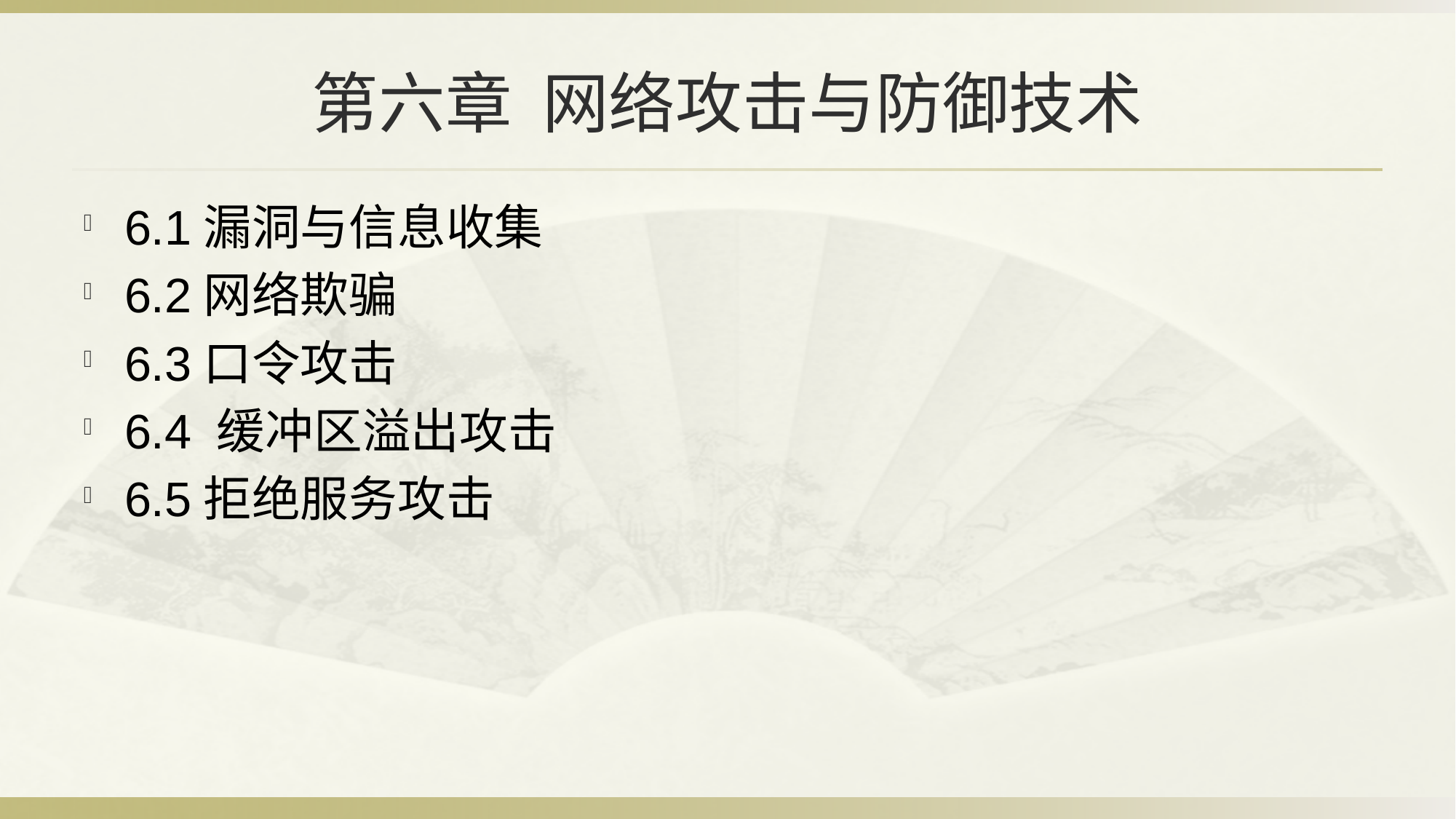

# 第六章  网络攻击与防御技术
6.1漏洞与信息收集
6.2网络欺骗
6.3口令攻击
6.4 缓冲区溢出攻击
6.5拒绝服务攻击